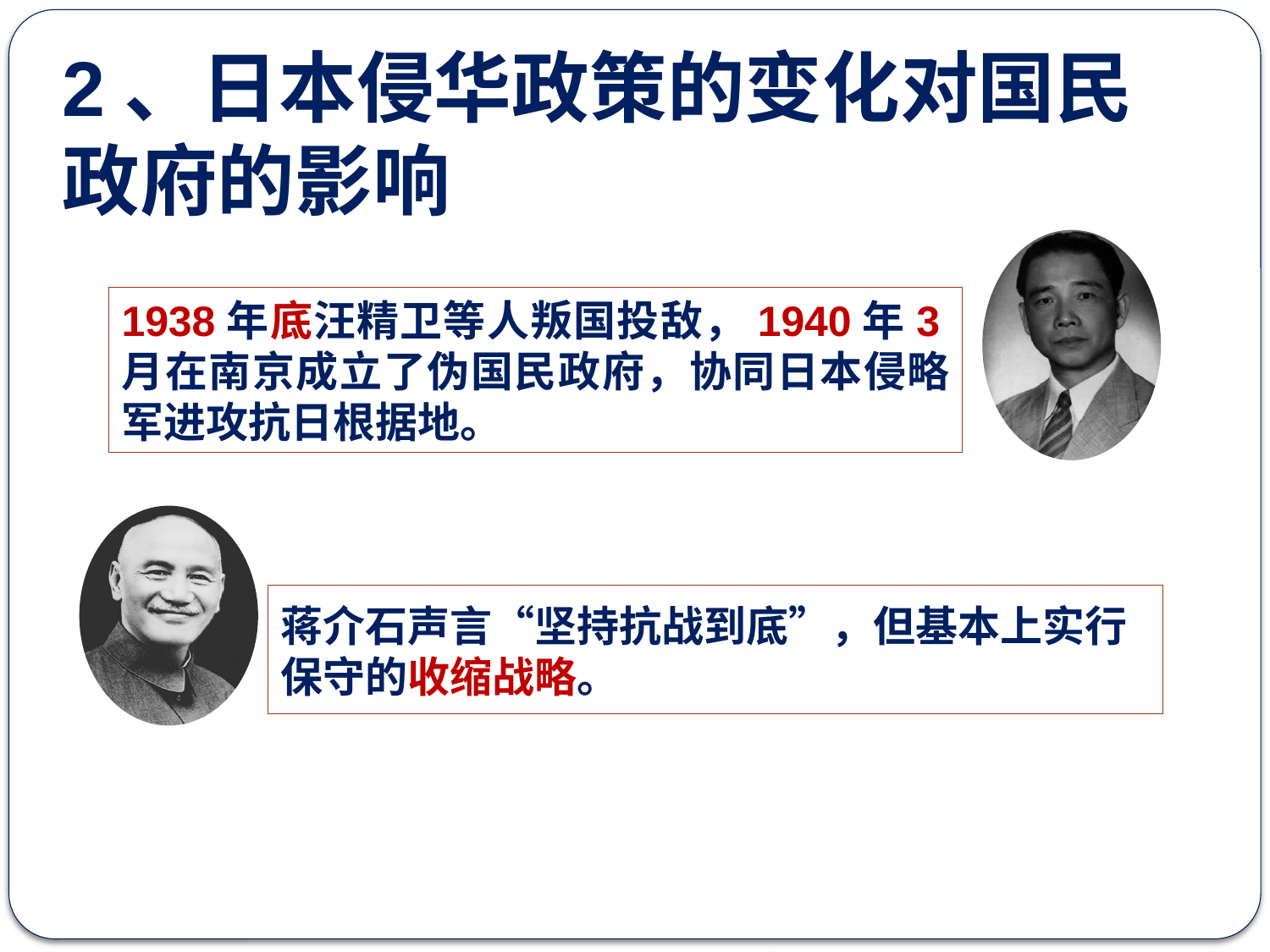

# 2、日本侵华政策的变化对国民政府的影响

1938年底汪精卫等人叛国投敌，1940年3月在南京成立了伪国民政府，协同日本侵略军进攻抗日根据地。

蒋介石声言“坚持抗战到底”，但基本上实行保守的收缩战略。